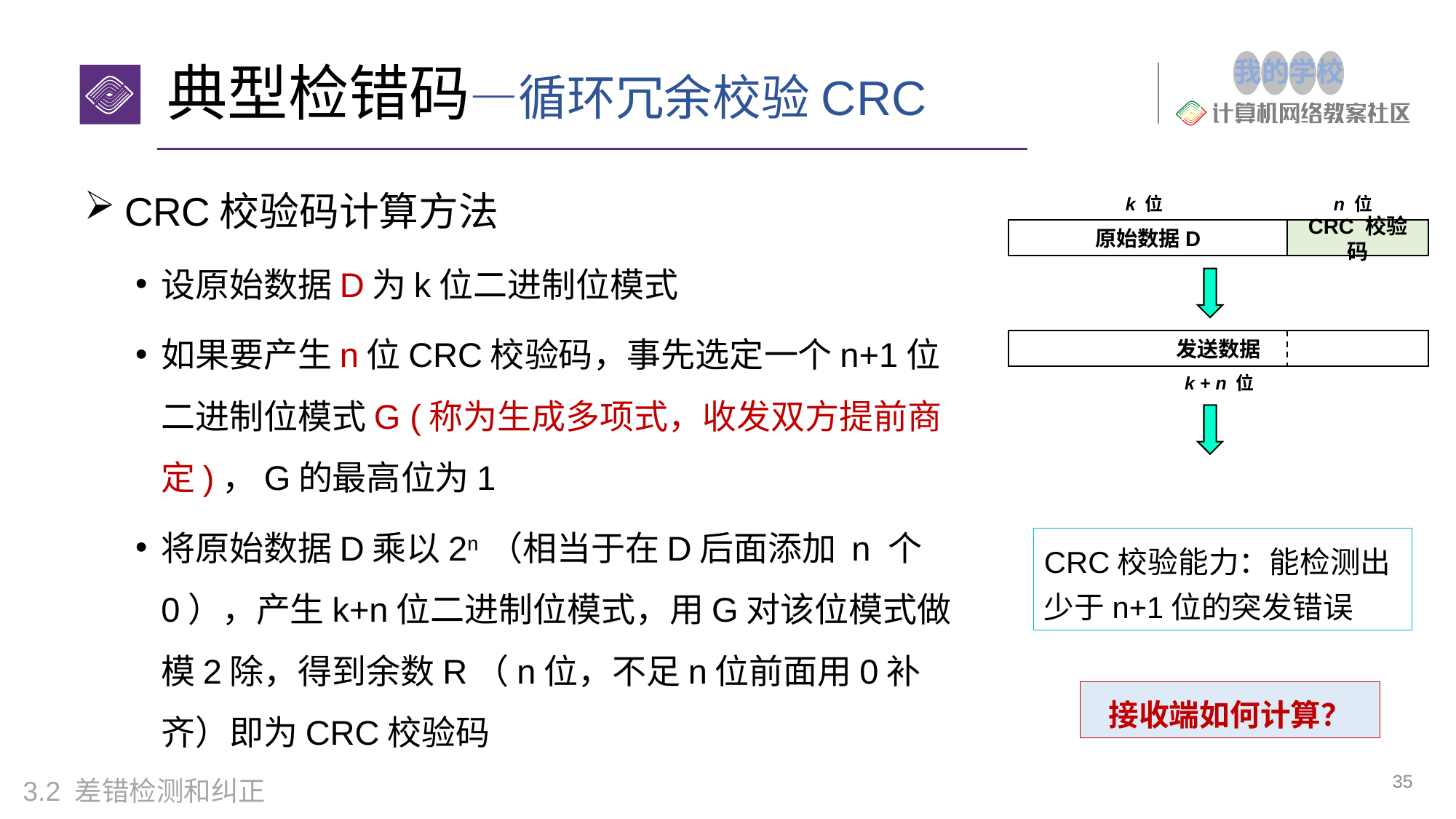

# 典型检错码—循环冗余校验CRC
CRC校验码计算方法
设原始数据D为k位二进制位模式
如果要产生n位CRC校验码，事先选定一个n+1位二进制位模式G (称为生成多项式，收发双方提前商定)，G的最高位为1
将原始数据D乘以2n （相当于在D后面添加 n 个 0），产生k+n位二进制位模式，用G对该位模式做模2除，得到余数R（n位，不足n位前面用0补齐）即为CRC校验码
k 位
n 位
原始数据D
CRC 校验码

发送数据
k + n 位

CRC校验能力：能检测出少于n+1位的突发错误
接收端如何计算？
35
3.2 差错检测和纠正